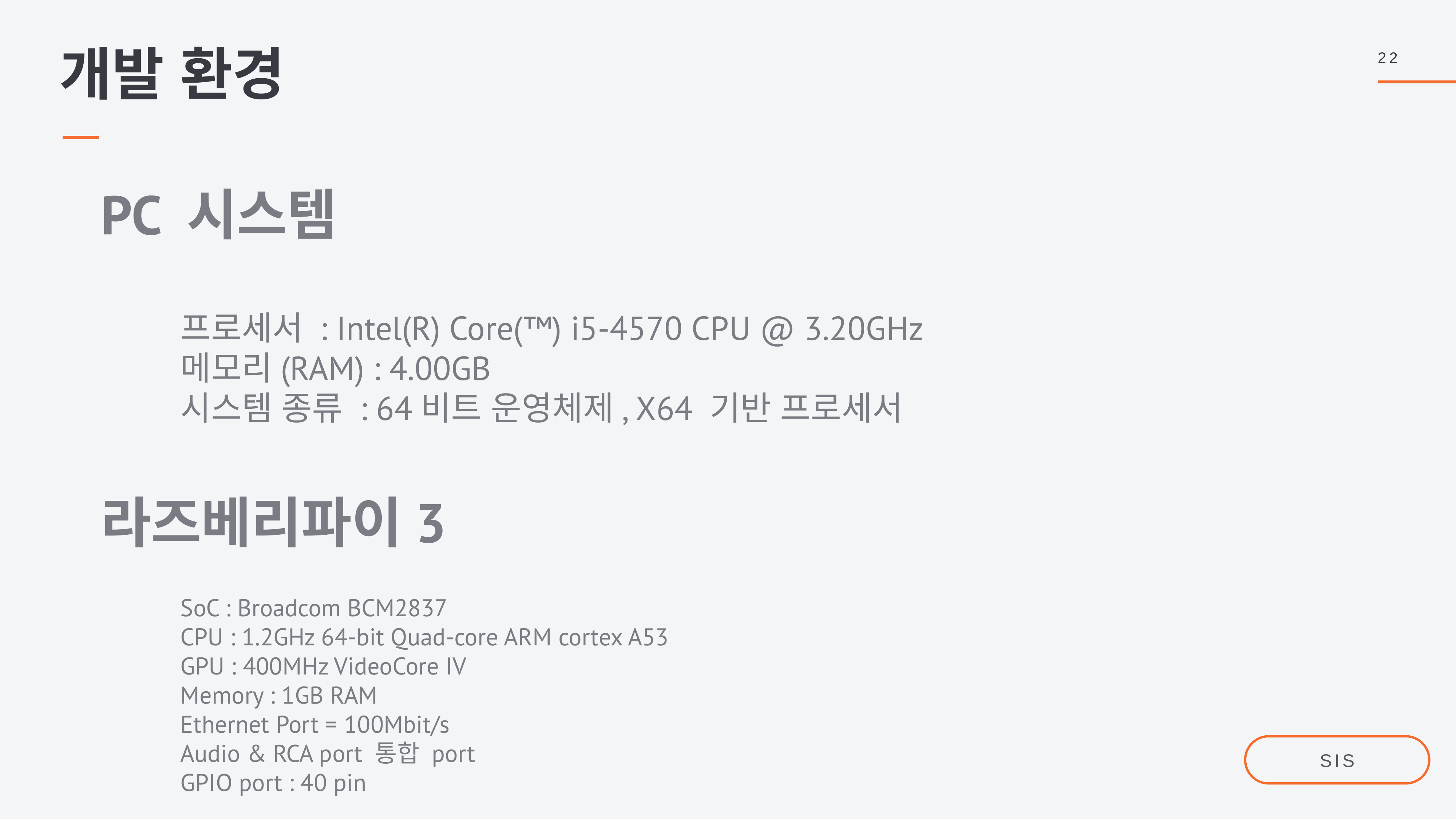

22
개발 환경

PC 시스템
프로세서 : Intel(R) Core(™) i5-4570 CPU @ 3.20GHz
메모리(RAM) : 4.00GB
시스템 종류 : 64비트 운영체제, X64 기반 프로세서

라즈베리파이3
SoC : Broadcom BCM2837
CPU : 1.2GHz 64-bit Quad-core ARM cortex A53
GPU : 400MHz VideoCore IV
Memory : 1GB RAM
Ethernet Port = 100Mbit/s
Audio & RCA port 통합 port
GPIO port : 40 pin

SIS